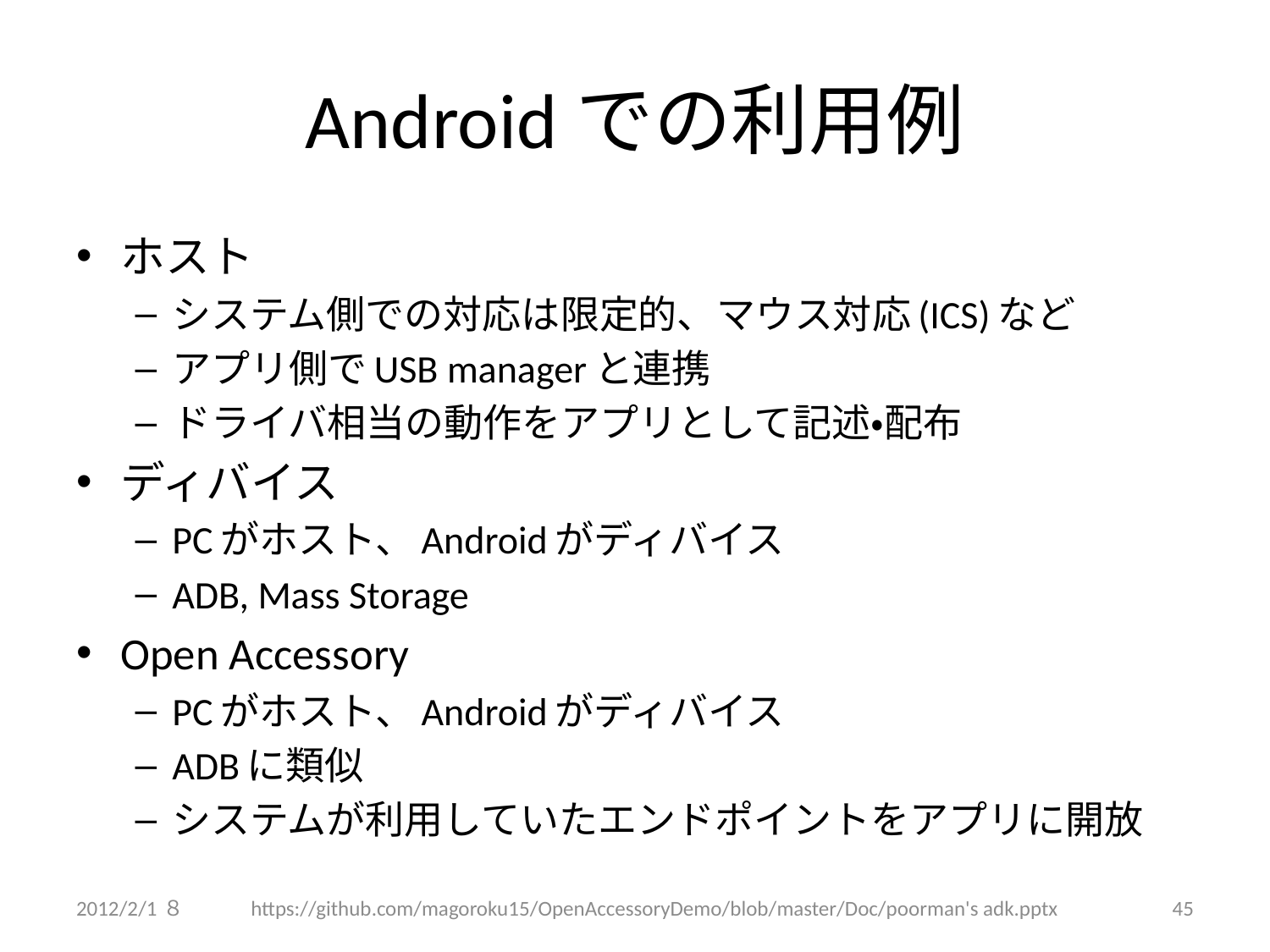

# Androidでの利用例
ホスト
システム側での対応は限定的、マウス対応(ICS)など
アプリ側でUSB managerと連携
ドライバ相当の動作をアプリとして記述・配布
ディバイス
PCがホスト、Androidがディバイス
ADB, Mass Storage
Open Accessory
PCがホスト、Androidがディバイス
ADBに類似
システムが利用していたエンドポイントをアプリに開放

2012/2/1８
https://github.com/magoroku15/OpenAccessoryDemo/blob/master/Doc/poorman's adk.pptx
45